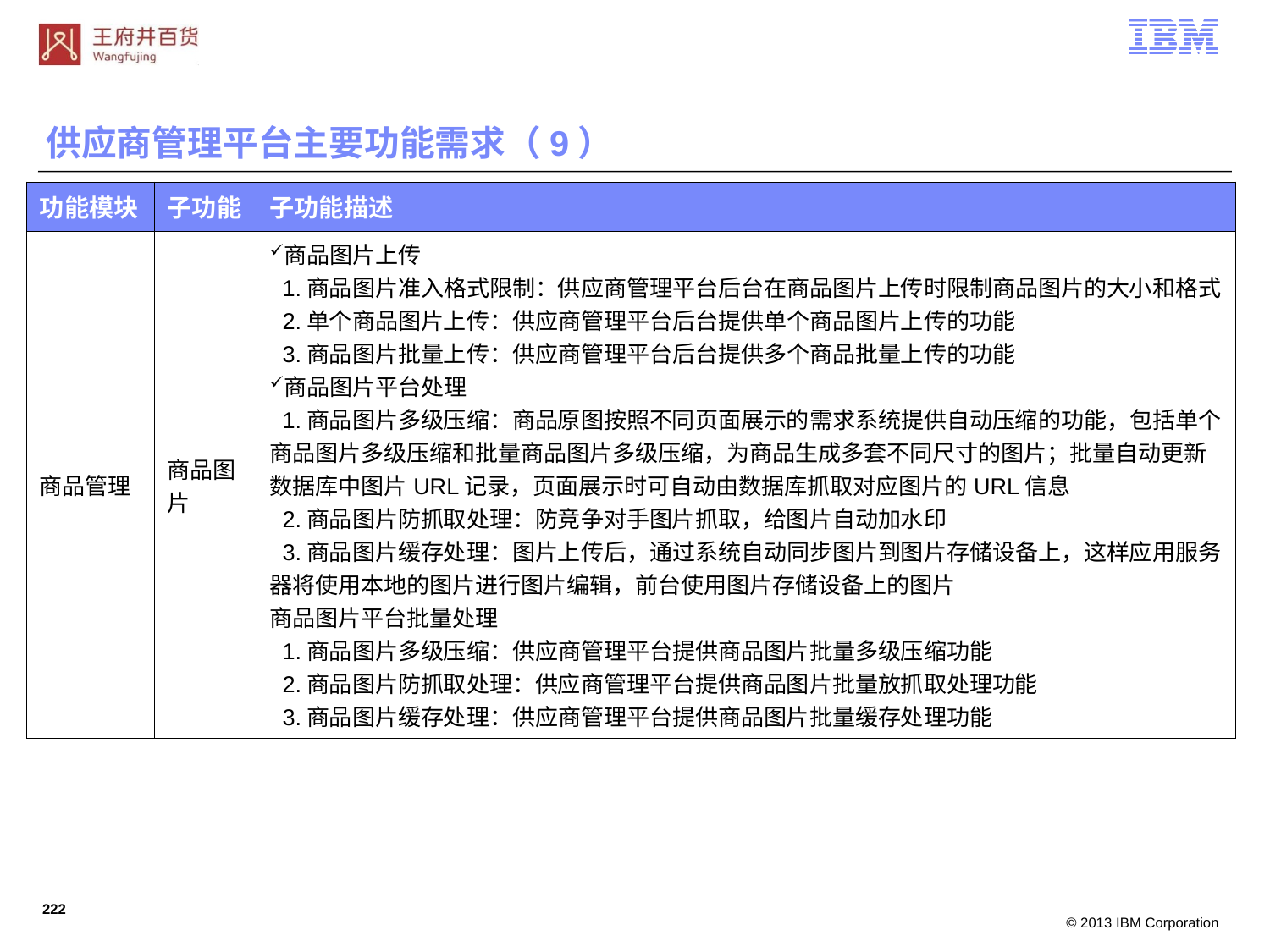

供应商管理平台主要功能需求（9）
| 功能模块 | 子功能 | 子功能描述 |
| --- | --- | --- |
| 商品管理 | 商品图片 | 商品图片上传 1.商品图片准入格式限制：供应商管理平台后台在商品图片上传时限制商品图片的大小和格式 2.单个商品图片上传：供应商管理平台后台提供单个商品图片上传的功能 3.商品图片批量上传：供应商管理平台后台提供多个商品批量上传的功能 商品图片平台处理 1.商品图片多级压缩：商品原图按照不同页面展示的需求系统提供自动压缩的功能，包括单个商品图片多级压缩和批量商品图片多级压缩，为商品生成多套不同尺寸的图片；批量自动更新数据库中图片URL记录，页面展示时可自动由数据库抓取对应图片的URL信息 2.商品图片防抓取处理：防竞争对手图片抓取，给图片自动加水印 3.商品图片缓存处理：图片上传后，通过系统自动同步图片到图片存储设备上，这样应用服务器将使用本地的图片进行图片编辑，前台使用图片存储设备上的图片 商品图片平台批量处理 1.商品图片多级压缩：供应商管理平台提供商品图片批量多级压缩功能 2.商品图片防抓取处理：供应商管理平台提供商品图片批量放抓取处理功能 3.商品图片缓存处理：供应商管理平台提供商品图片批量缓存处理功能 |
222